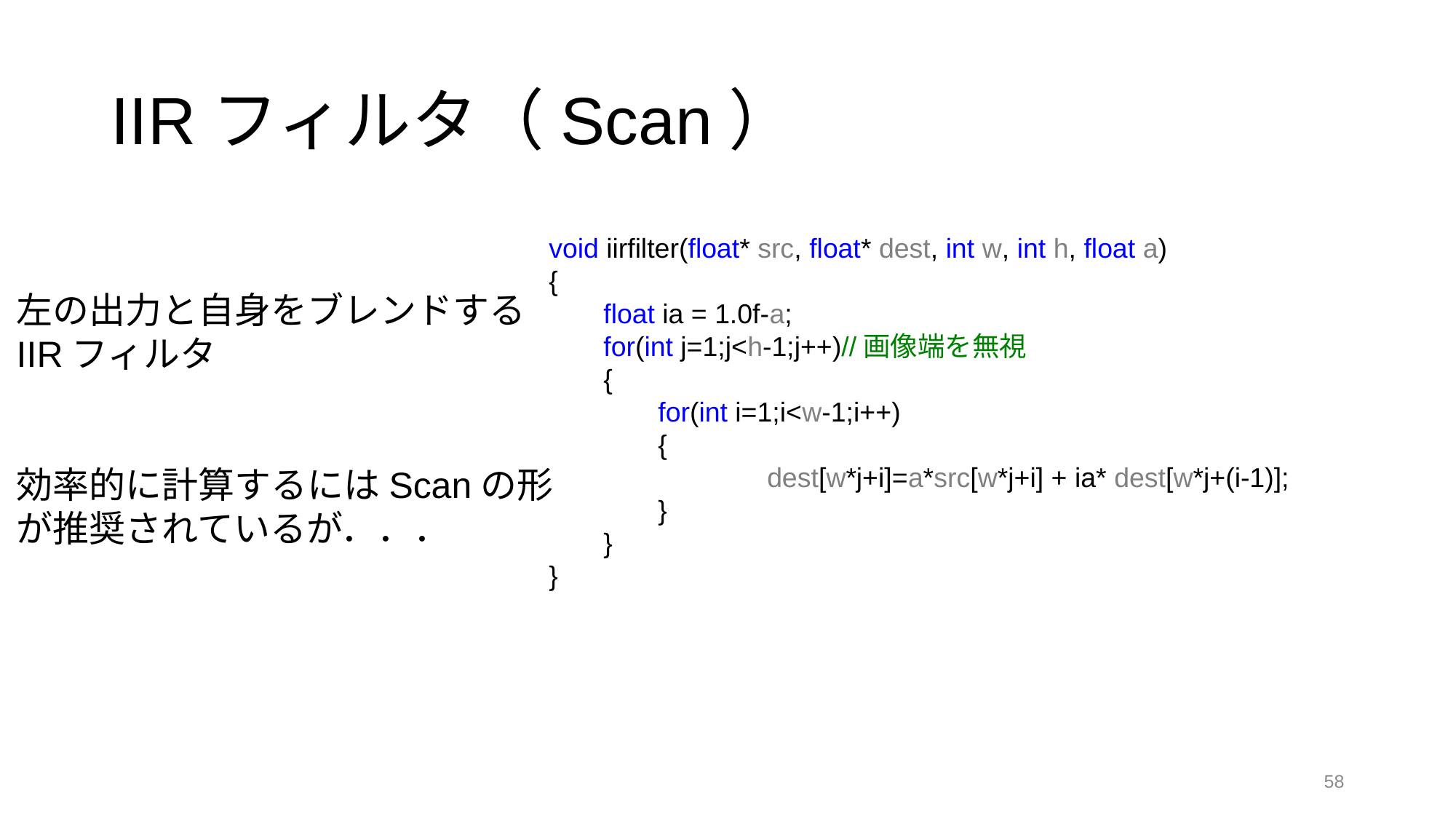

# IIRフィルタ（Scan）
void iirfilter(float* src, float* dest, int w, int h, float a)
{
float ia = 1.0f-a;
for(int j=1;j<h-1;j++)//画像端を無視
{
for(int i=1;i<w-1;i++)
{
	dest[w*j+i]=a*src[w*j+i] + ia* dest[w*j+(i-1)];
}
}
}
左の出力と自身をブレンドする
IIRフィルタ

効率的に計算するにはScanの形
が推奨されているが．．．
58